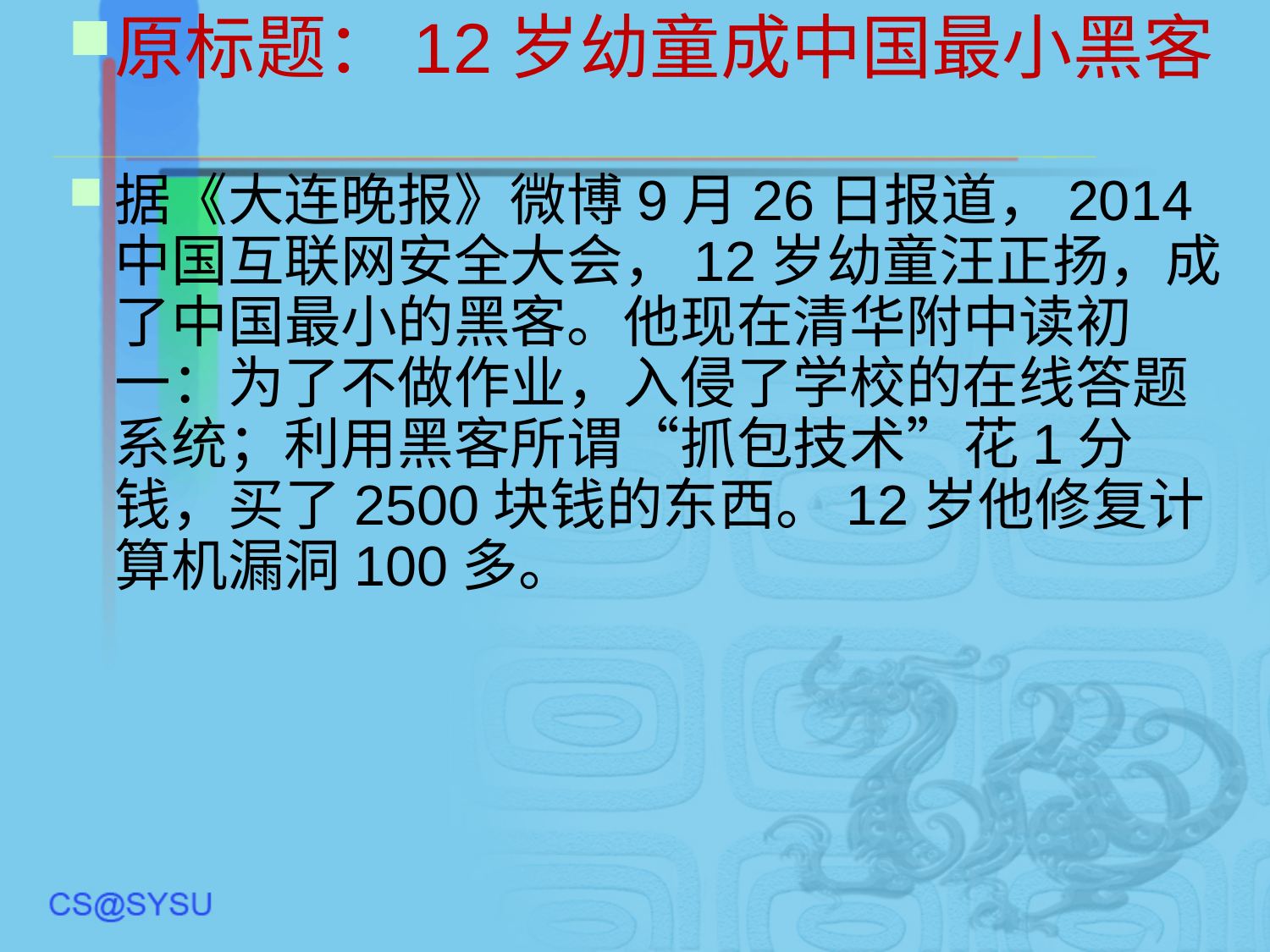

原标题：12岁幼童成中国最小黑客

据《大连晚报》微博9月26日报道，2014中国互联网安全大会，12岁幼童汪正扬，成了中国最小的黑客。他现在清华附中读初一：为了不做作业，入侵了学校的在线答题系统；利用黑客所谓“抓包技术”花1分钱，买了2500块钱的东西。12岁他修复计算机漏洞100多。

53